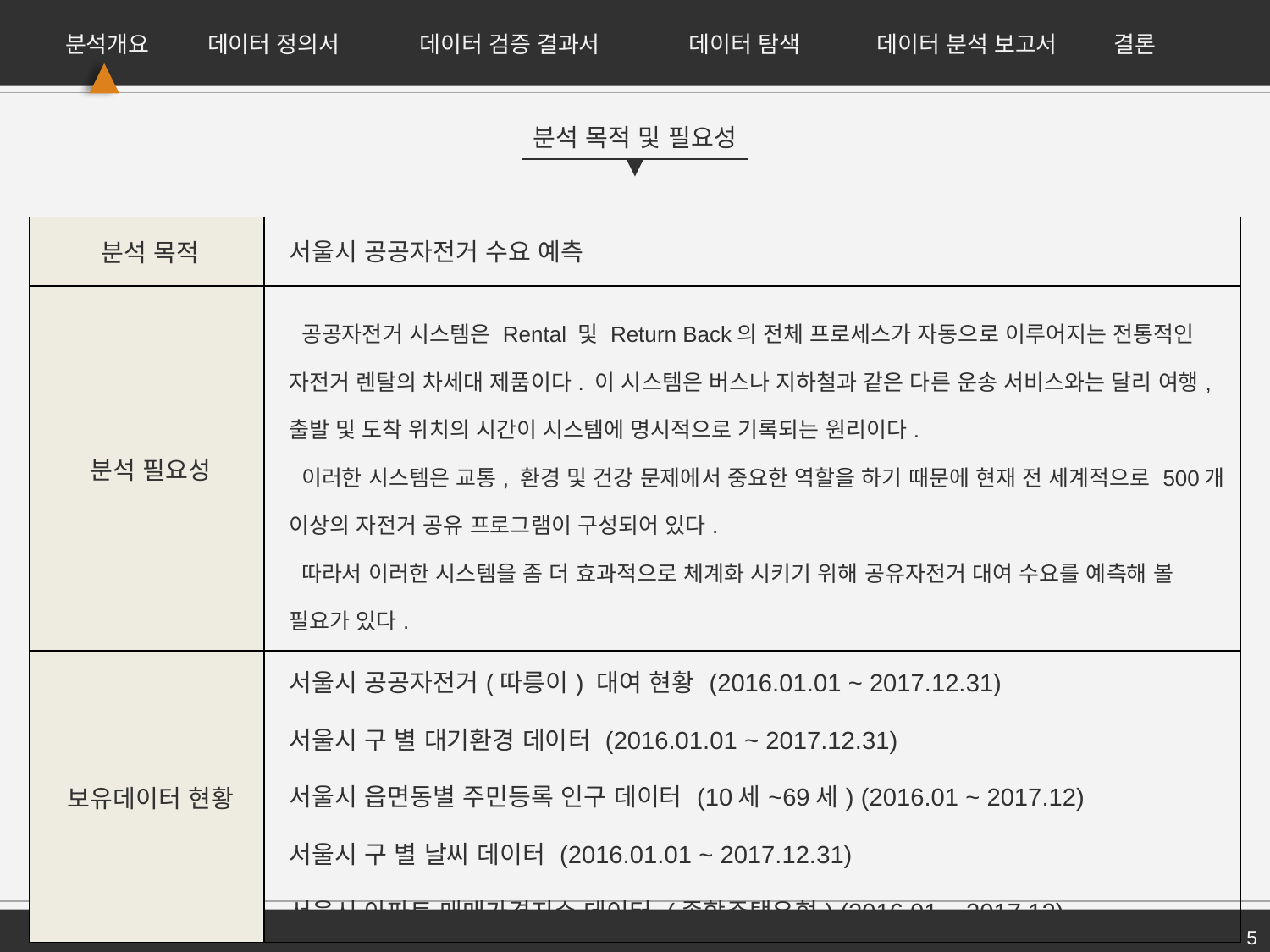

분석개요
데이터 정의서
데이터 검증 결과서
데이터 탐색
데이터 분석 보고서
결론

분석 목적 및 필요성

| 분석 목적 | 서울시 공공자전거 수요 예측 |
| --- | --- |
| 분석 필요성 | 공공자전거 시스템은 Rental 및 Return Back의 전체 프로세스가 자동으로 이루어지는 전통적인 자전거 렌탈의 차세대 제품이다. 이 시스템은 버스나 지하철과 같은 다른 운송 서비스와는 달리 여행, 출발 및 도착 위치의 시간이 시스템에 명시적으로 기록되는 원리이다. 이러한 시스템은 교통, 환경 및 건강 문제에서 중요한 역할을 하기 때문에 현재 전 세계적으로 500개 이상의 자전거 공유 프로그램이 구성되어 있다. 따라서 이러한 시스템을 좀 더 효과적으로 체계화 시키기 위해 공유자전거 대여 수요를 예측해 볼 필요가 있다. |
| 보유데이터 현황 | 서울시 공공자전거(따릉이) 대여 현황 (2016.01.01 ~ 2017.12.31) 서울시 구 별 대기환경 데이터 (2016.01.01 ~ 2017.12.31) 서울시 읍면동별 주민등록 인구 데이터 (10세~69세) (2016.01 ~ 2017.12) 서울시 구 별 날씨 데이터 (2016.01.01 ~ 2017.12.31) 서울시 아파트 매매가격지수 데이터 (종합주택유형) (2016.01 ~ 2017.12) |

5